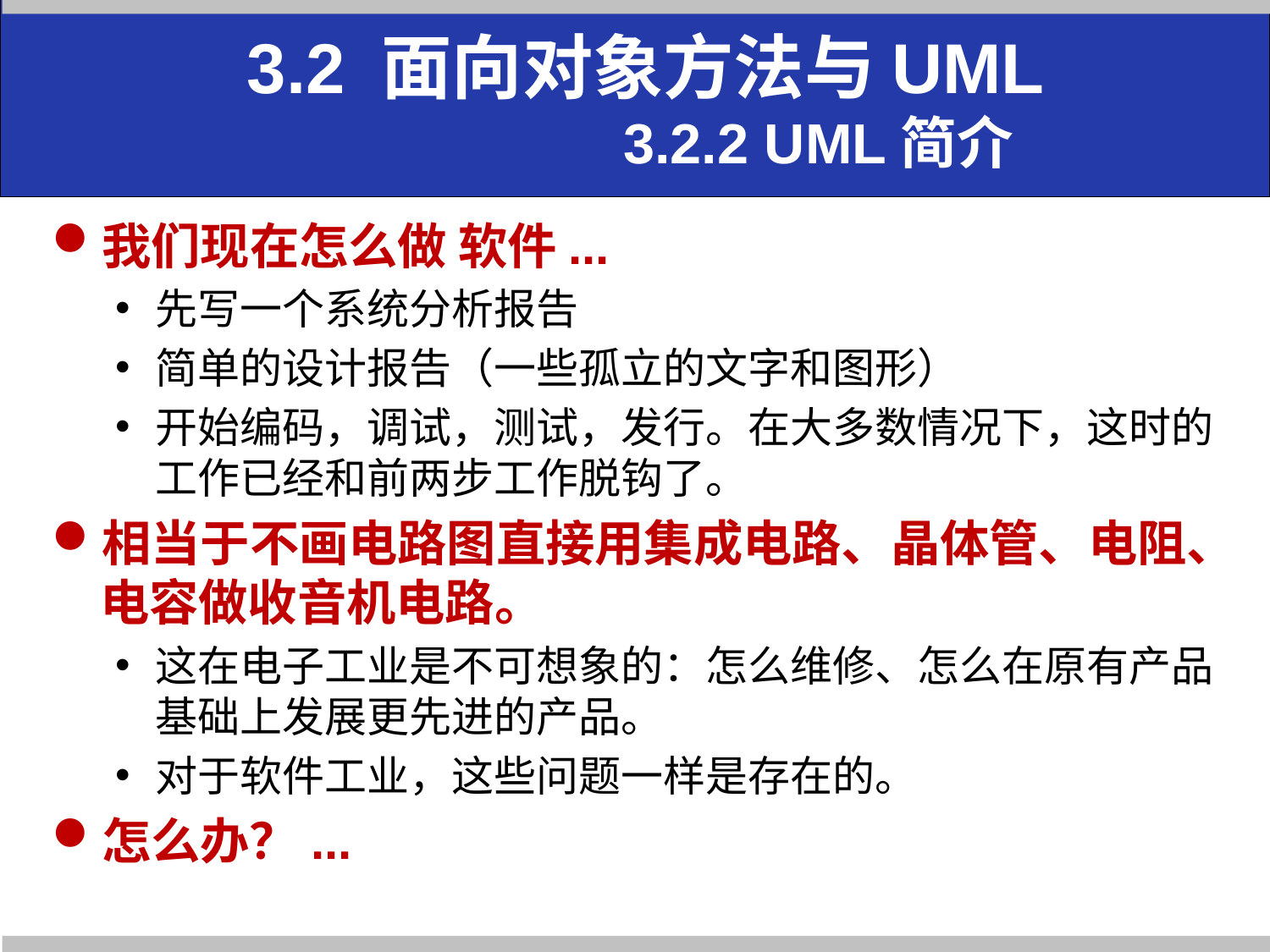

# 3.2 面向对象方法与UML 3.2.2 UML简介
我们现在怎么做 软件...
先写一个系统分析报告
简单的设计报告（一些孤立的文字和图形）
开始编码，调试，测试，发行。在大多数情况下，这时的工作已经和前两步工作脱钩了。
相当于不画电路图直接用集成电路、晶体管、电阻、电容做收音机电路。
这在电子工业是不可想象的：怎么维修、怎么在原有产品基础上发展更先进的产品。
对于软件工业，这些问题一样是存在的。
怎么办？...

289